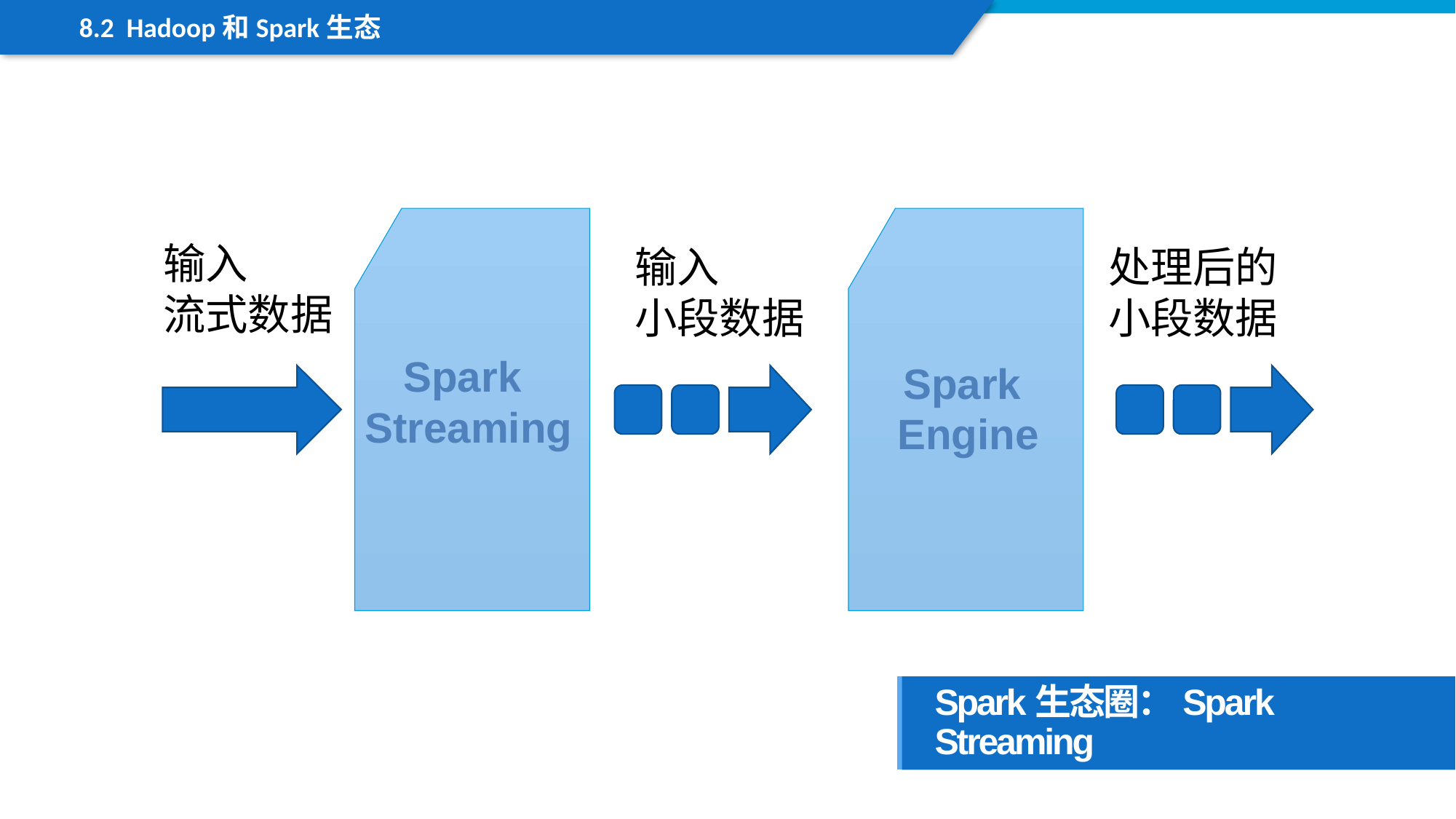

8.2  Hadoop和Spark生态

输入
流式数据
输入
小段数据
处理后的
小段数据
Spark
Streaming
Spark
Engine

Spark生态圈：Spark Streaming